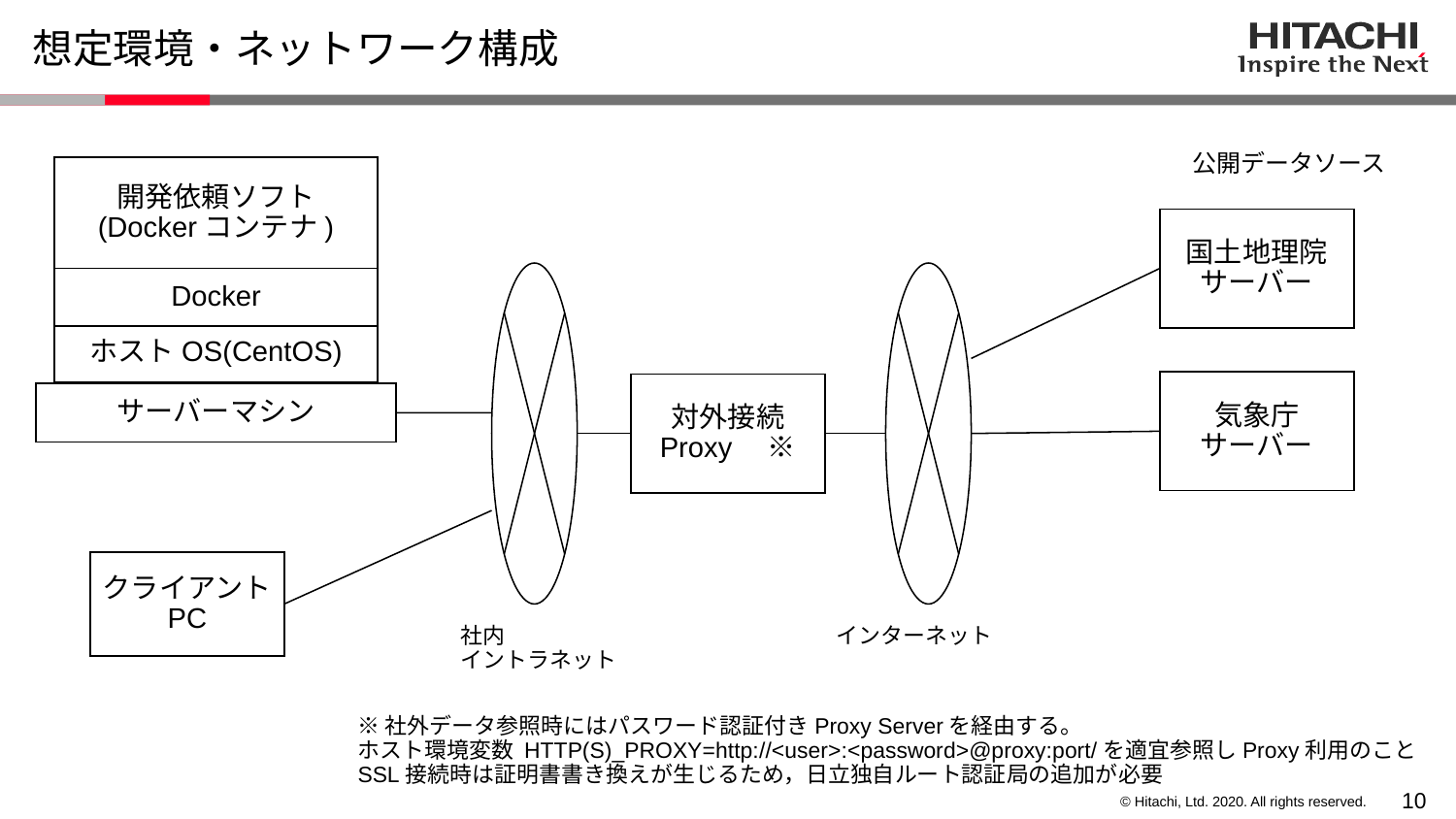

# 想定環境・ネットワーク構成
公開データソース
開発依頼ソフト
(Dockerコンテナ)
国土地理院
サーバー

Docker
ホストOS(CentOS)
気象庁
サーバー
対外接続
Proxy　※
サーバーマシン
クライアント
PC
社内
イントラネット
インターネット
※社外データ参照時にはパスワード認証付きProxy Serverを経由する。
ホスト環境変数 HTTP(S)_PROXY=http://<user>:<password>@proxy:port/を適宜参照しProxy利用のこと
SSL接続時は証明書書き換えが生じるため，日立独自ルート認証局の追加が必要